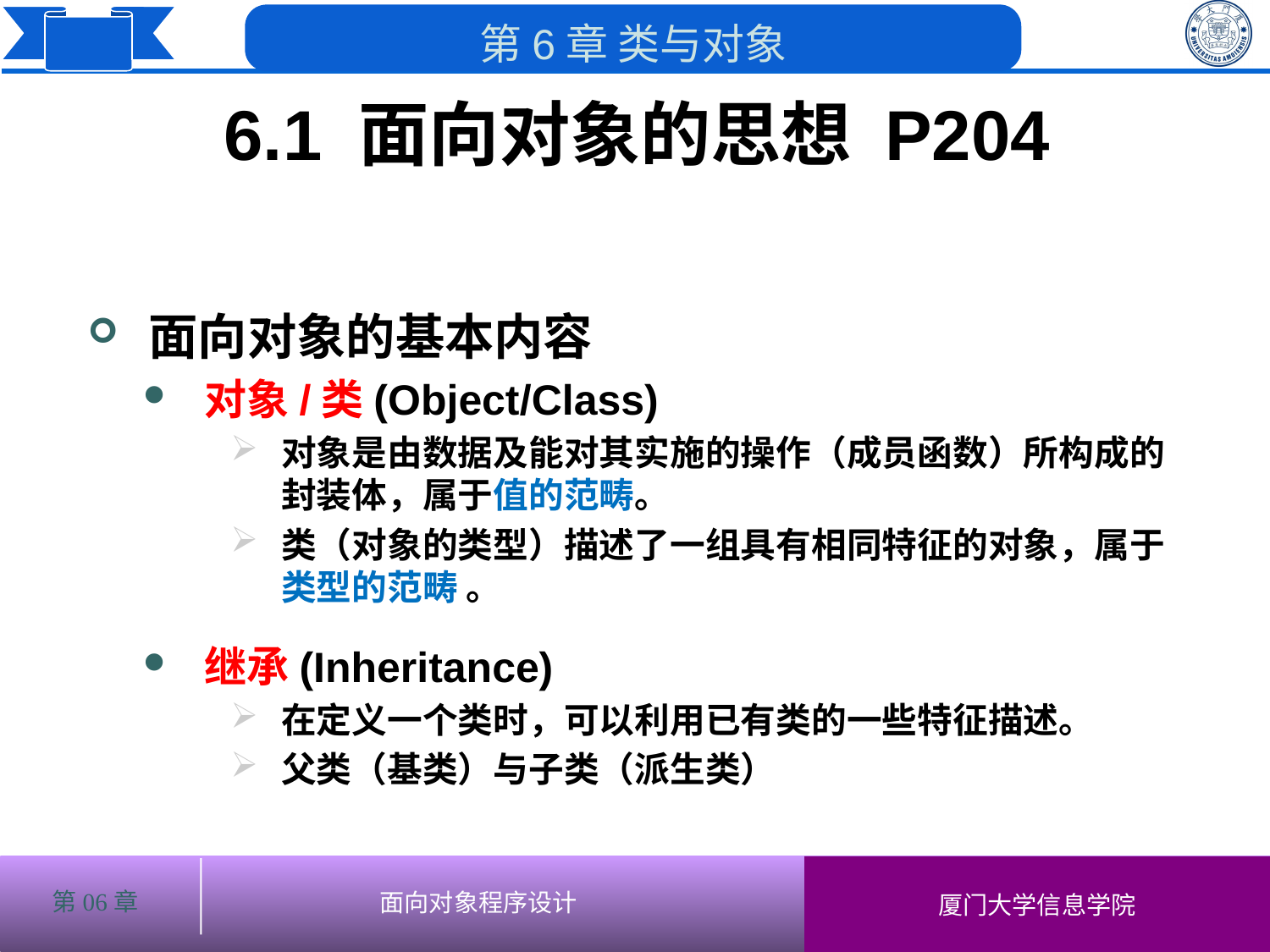

6.1 面向对象的思想 P204
面向对象的基本内容
对象/类(Object/Class)
对象是由数据及能对其实施的操作（成员函数）所构成的封装体，属于值的范畴。
类（对象的类型）描述了一组具有相同特征的对象，属于类型的范畴 。

继承(Inheritance)
在定义一个类时，可以利用已有类的一些特征描述。
父类（基类）与子类（派生类）
4